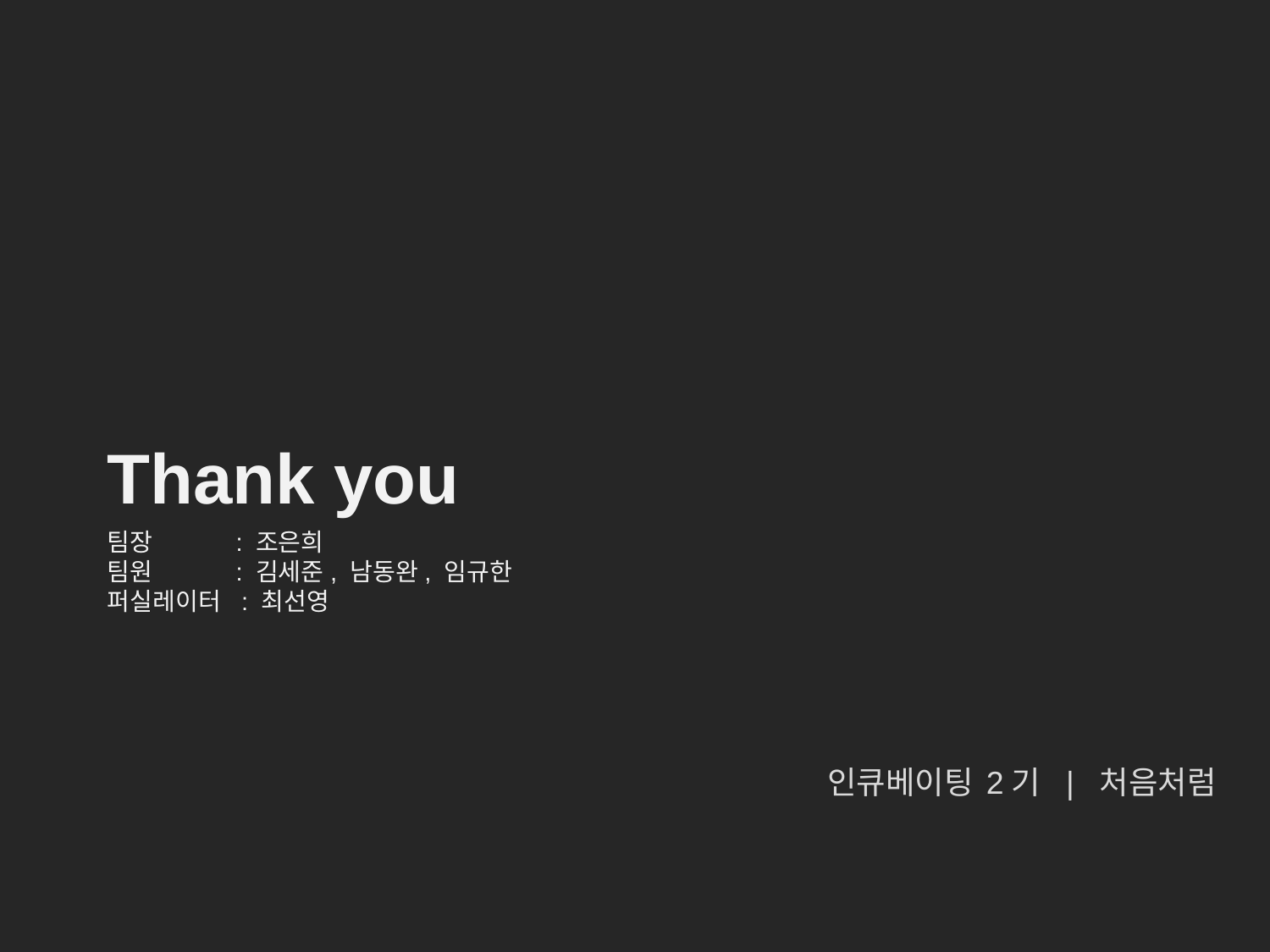

Thank you
팀장           : 조은희
팀원           : 김세준, 남동완, 임규한
퍼실레이터  : 최선영
인큐베이팅 2기  |  처음처럼